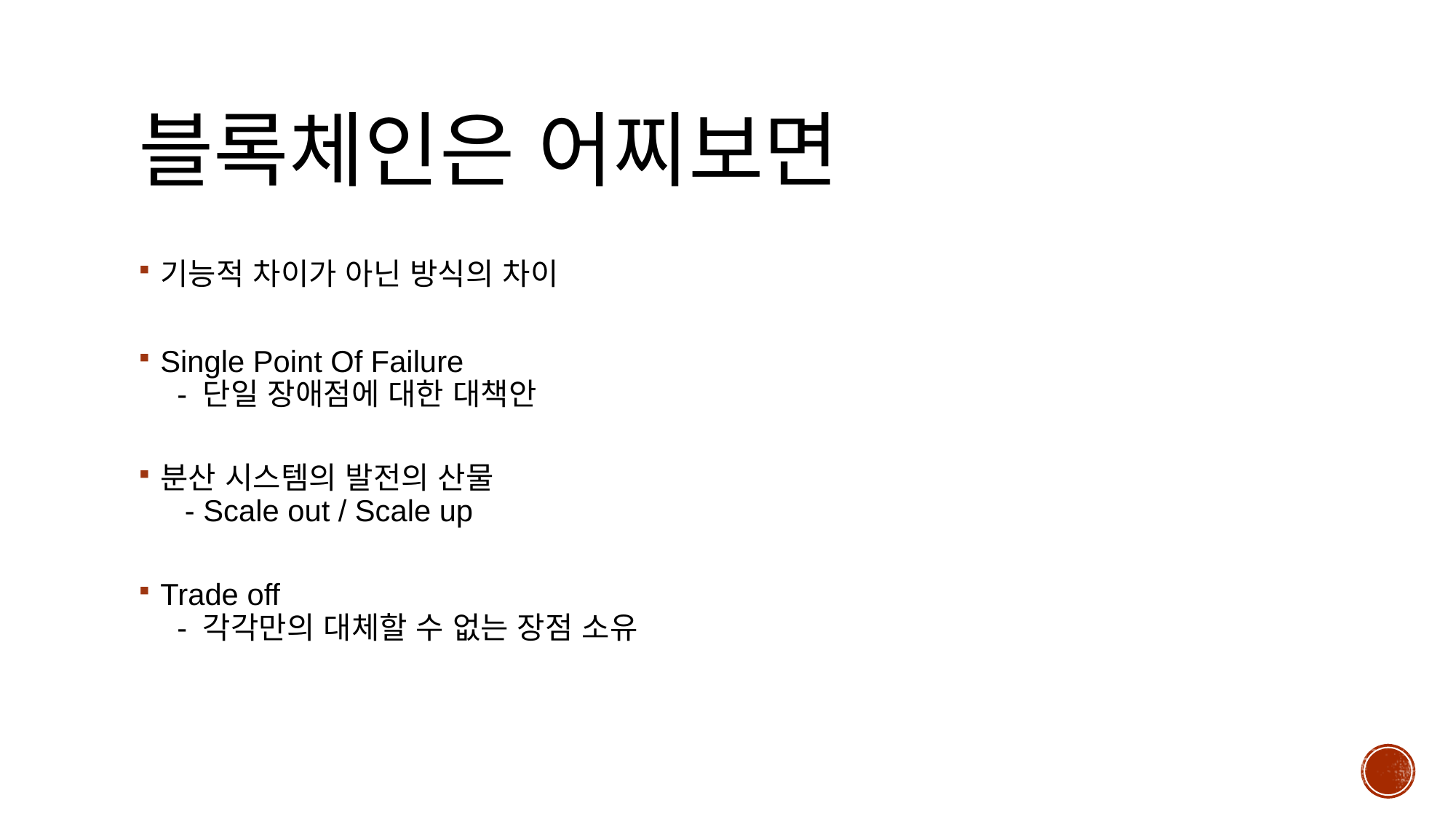

# 블록체인은 어찌보면
기능적 차이가 아닌 방식의 차이
Single Point Of Failure
  - 단일 장애점에 대한 대책안
분산 시스템의 발전의 산물
  - Scale out / Scale up
Trade off
  - 각각만의 대체할 수 없는 장점 소유